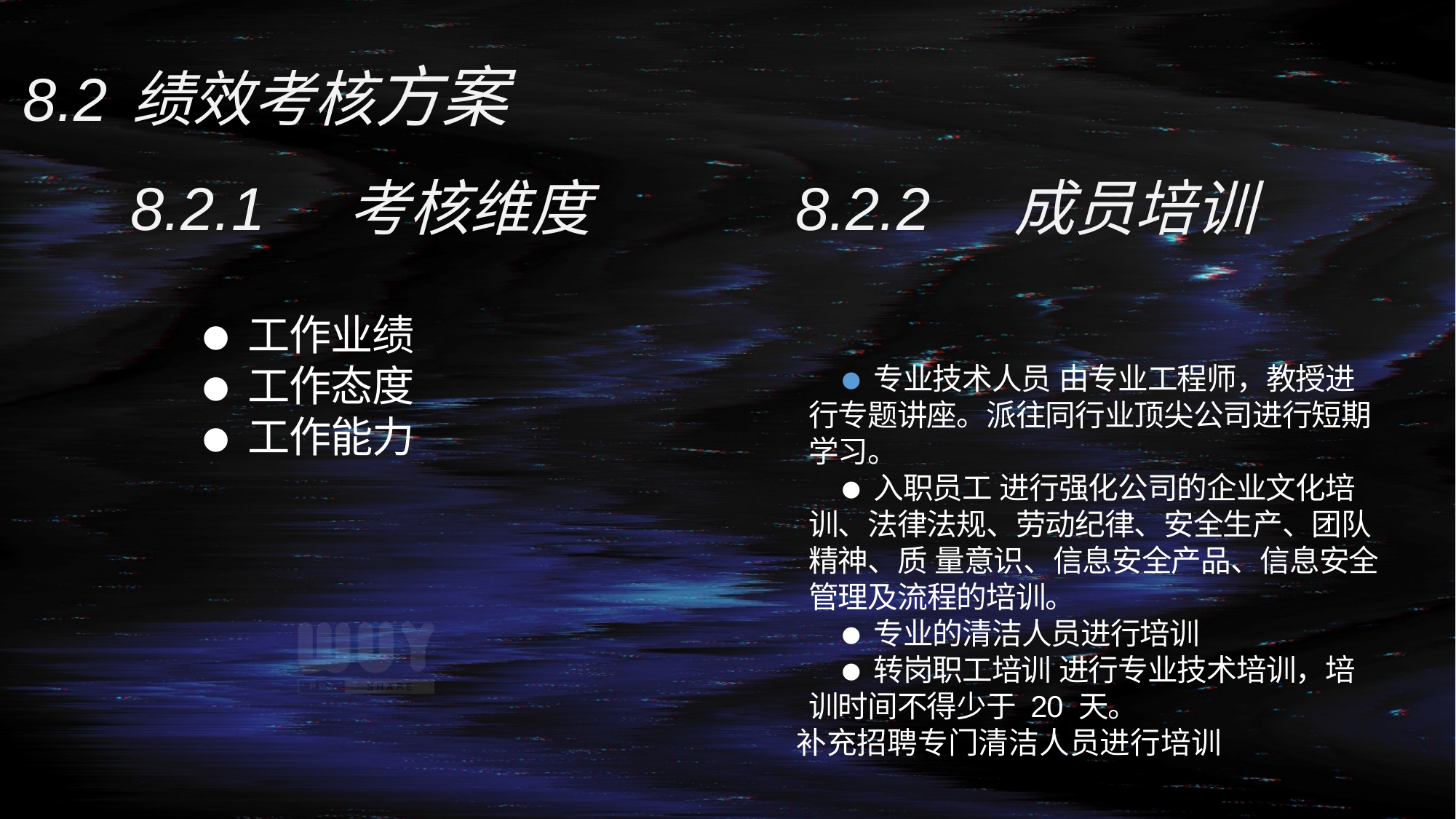

8.2	绩效考核方案
8.2.1	考核维度
8.2.2	成员培训

⚫ 专业技术人员 由专业工程师，教授进行专题讲座。派往同行业顶尖公司进行短期学习。
⚫ 入职员工 进行强化公司的企业文化培训、法律法规、劳动纪律、安全生产、团队精神、质 量意识、信息安全产品、信息安全管理及流程的培训。
⚫ 专业的清洁人员进行培训
⚫ 转岗职工培训 进行专业技术培训，培训时间不得少于 20 天。
       补充招聘专门清洁人员进行培训

⚫ 工作业绩
⚫ 工作态度
⚫ 工作能力